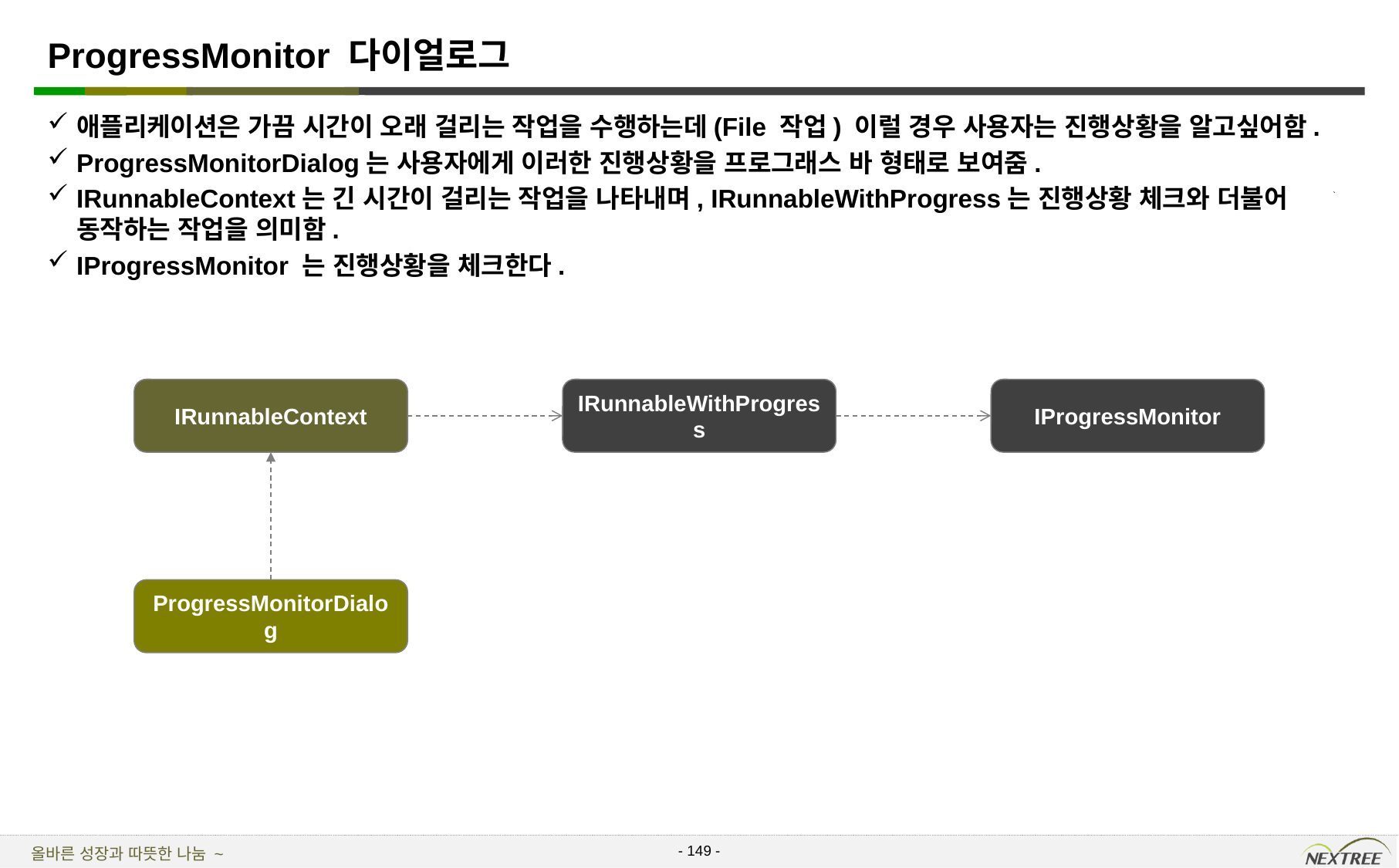

# ProgressMonitor 다이얼로그
애플리케이션은 가끔 시간이 오래 걸리는 작업을 수행하는데(File 작업) 이럴 경우 사용자는 진행상황을 알고싶어함.
ProgressMonitorDialog는 사용자에게 이러한 진행상황을 프로그래스 바 형태로 보여줌.
IRunnableContext는 긴 시간이 걸리는 작업을 나타내며, IRunnableWithProgress는 진행상황 체크와 더불어 동작하는 작업을 의미함.
IProgressMonitor 는 진행상황을 체크한다.
IRunnableContext
IRunnableWithProgress
IProgressMonitor
ProgressMonitorDialog